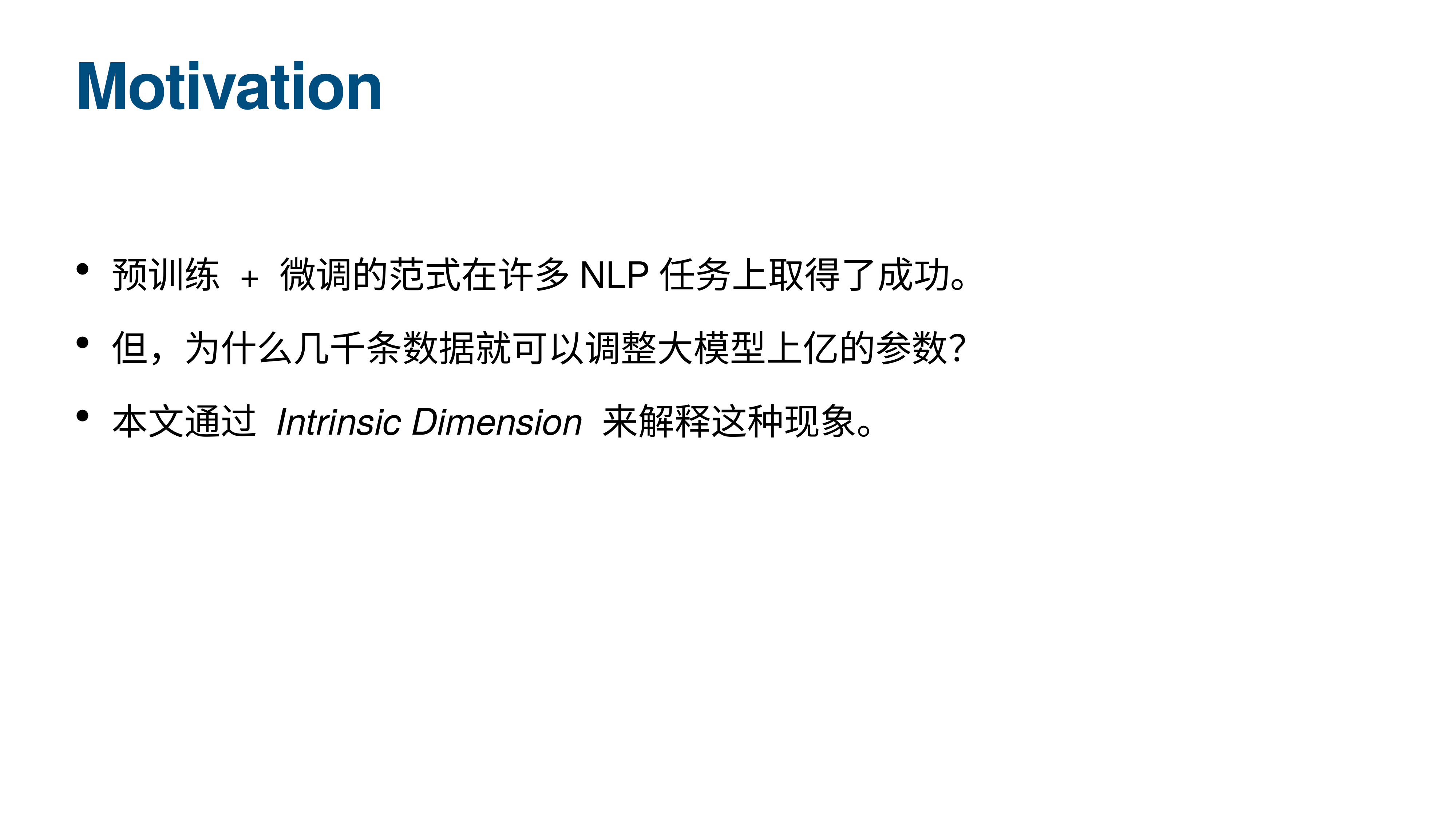

# Motivation

预训练 + 微调的范式在许多NLP任务上取得了成功。
但，为什么几千条数据就可以调整大模型上亿的参数？
本文通过 Intrinsic Dimension 来解释这种现象。